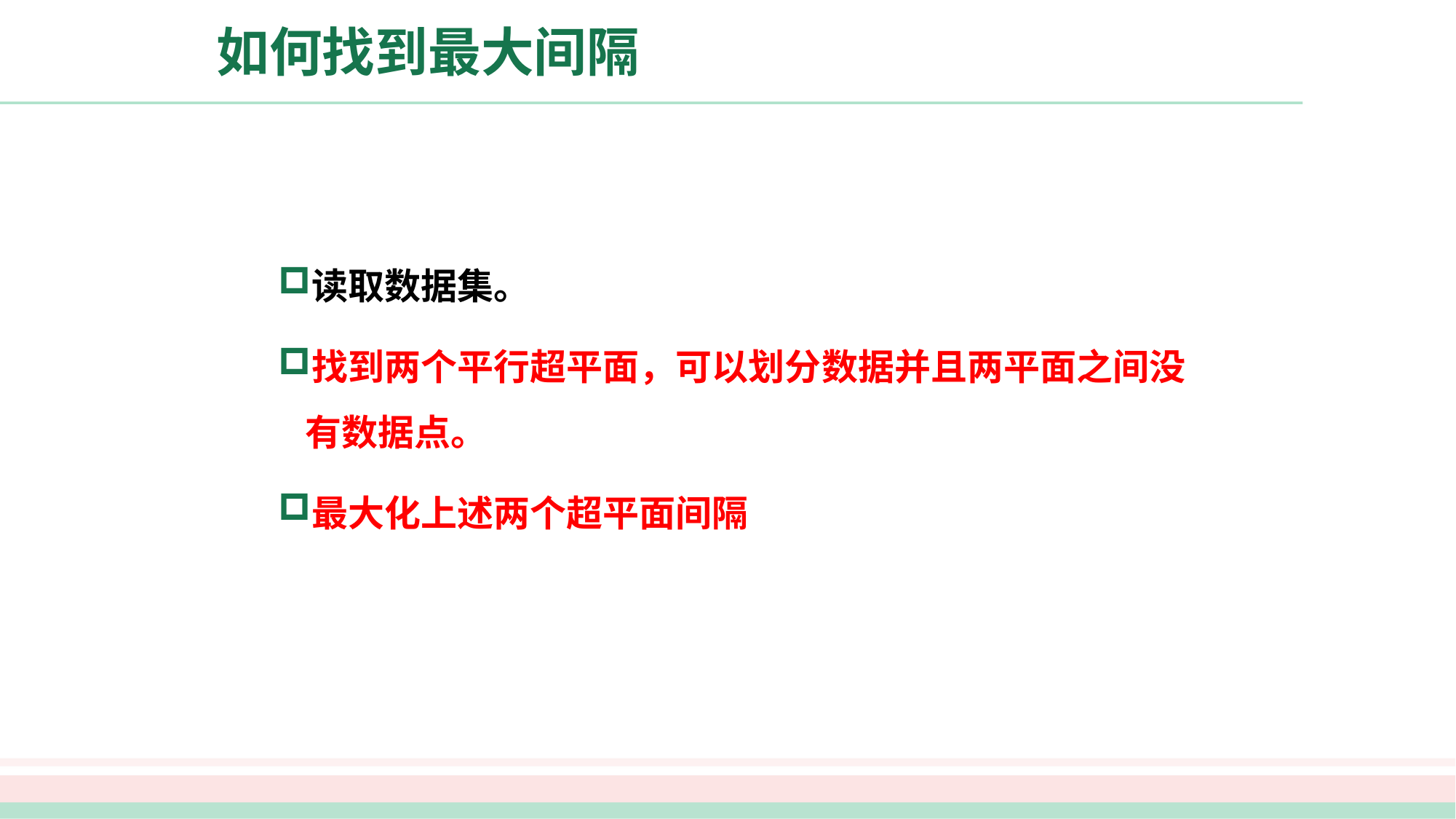

# 如何找到最大间隔
读取数据集。
找到两个平行超平面，可以划分数据并且两平面之间没有数据点。
最大化上述两个超平面间隔